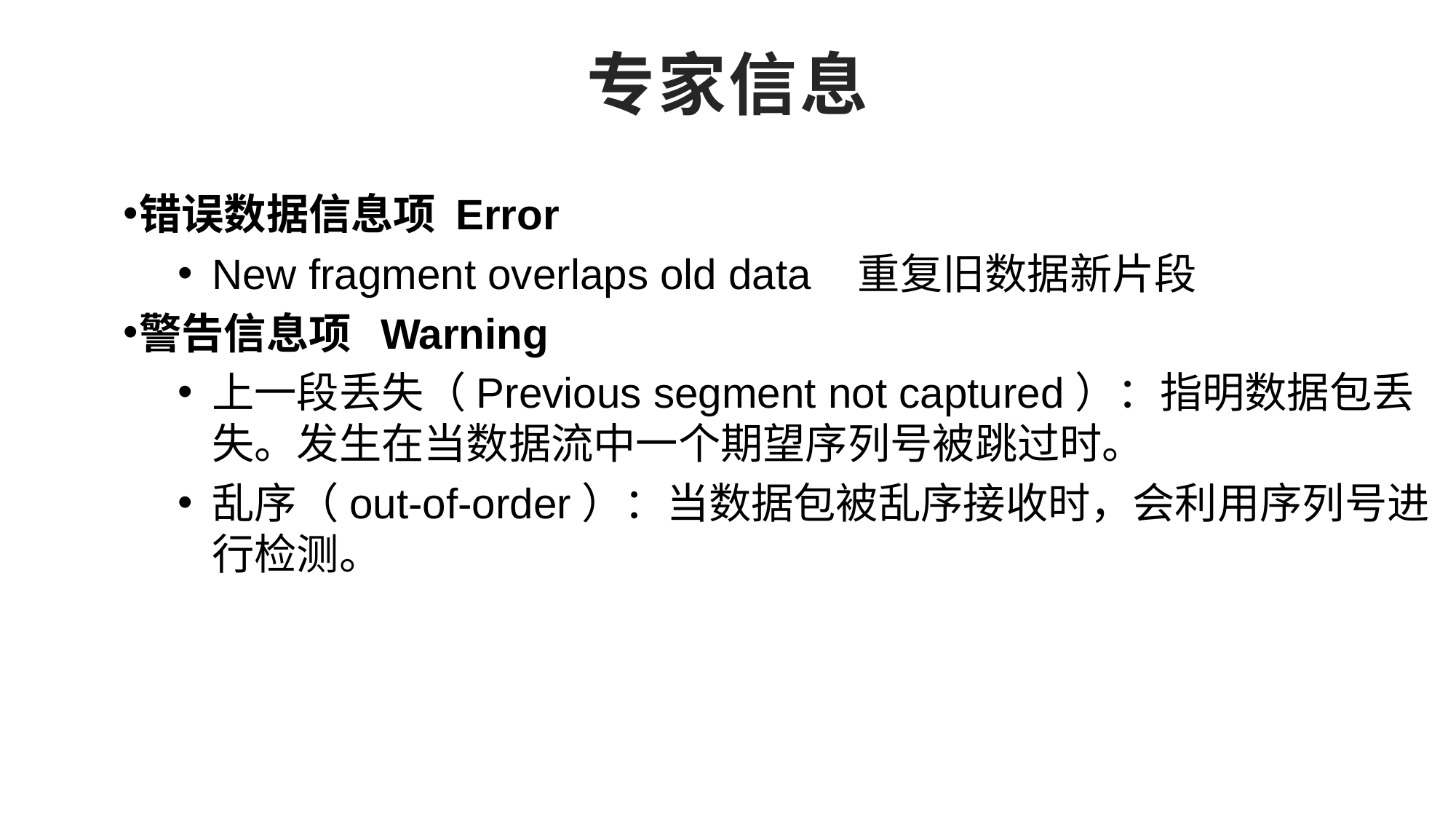

# 专家信息
错误数据信息项 Error
New fragment overlaps old data   重复旧数据新片段
警告信息项  Warning
上一段丢失（Previous segment not captured）：指明数据包丢失。发生在当数据流中一个期望序列号被跳过时。
乱序（out-of-order）：当数据包被乱序接收时，会利用序列号进行检测。